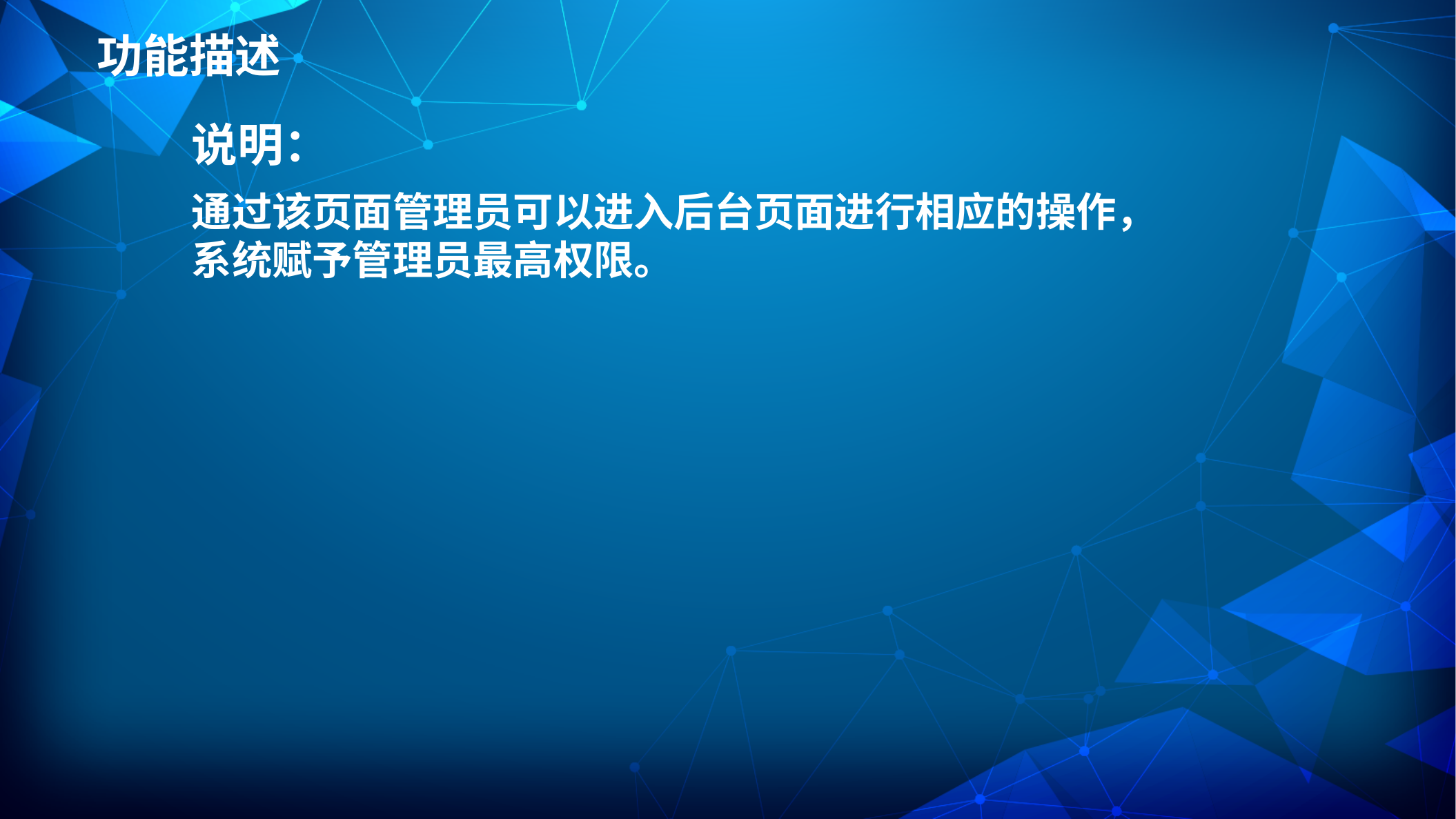

功能描述
说明：
通过该页面管理员可以进入后台页面进行相应的操作，系统赋予管理员最高权限。